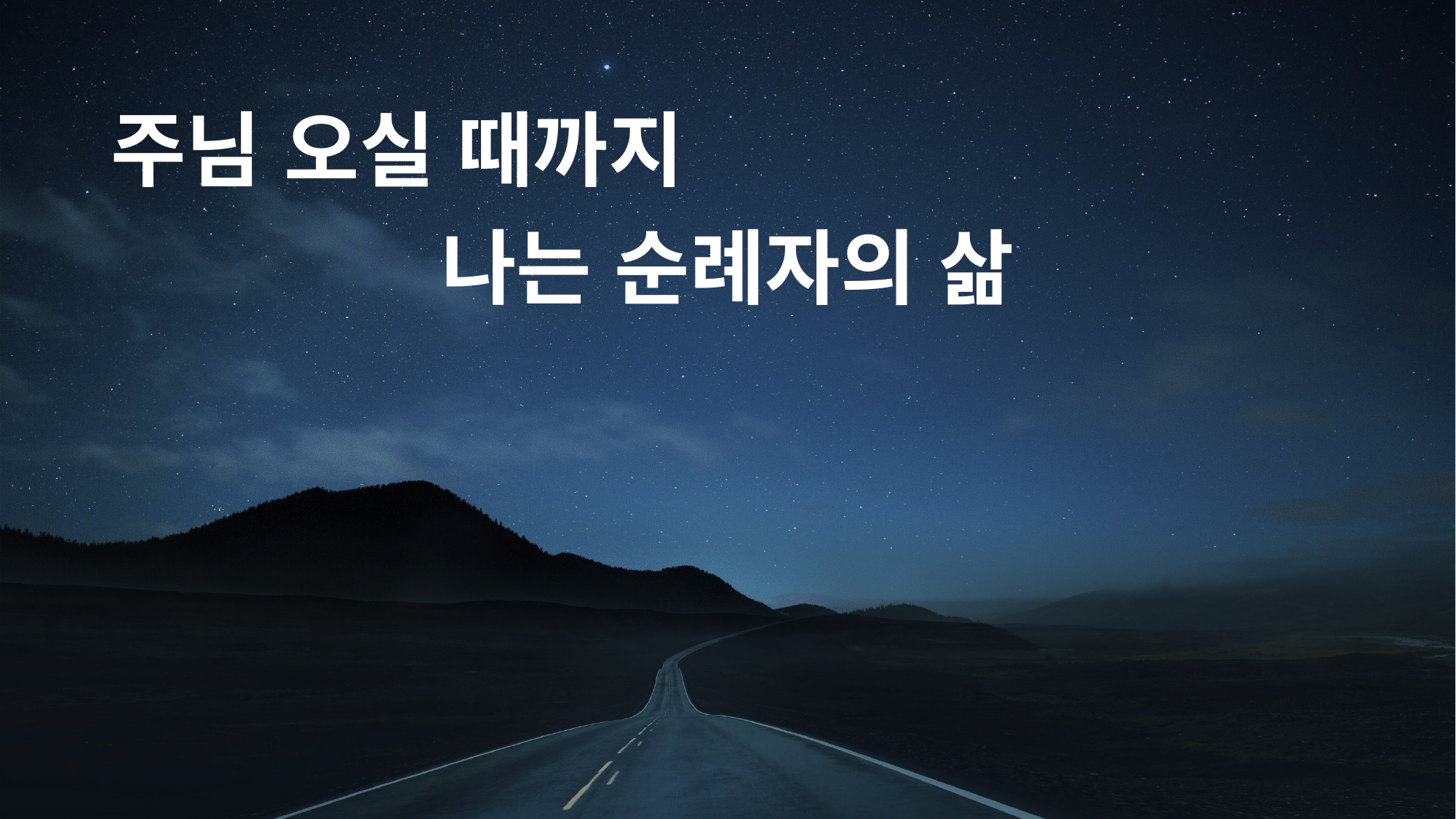

# 주님 오실 때까지
나는 순례자의 삶